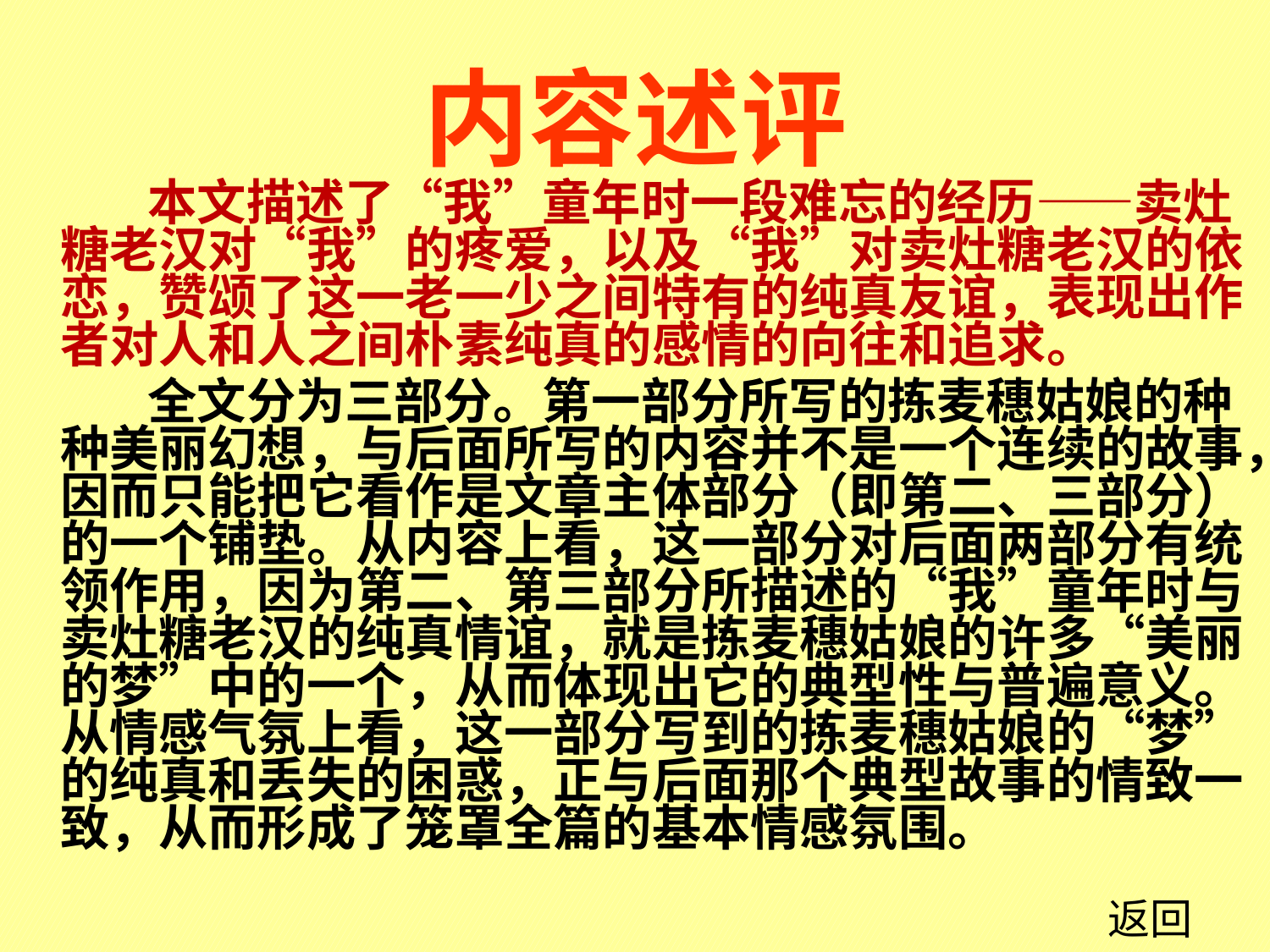

# 内容述评
           本文描述了“我”童年时一段难忘的经历——卖灶糖老汉对“我”的疼爱，以及“我”对卖灶糖老汉的依恋，赞颂了这一老一少之间特有的纯真友谊，表现出作者对人和人之间朴素纯真的感情的向往和追求。
           全文分为三部分。第一部分所写的拣麦穗姑娘的种种美丽幻想，与后面所写的内容并不是一个连续的故事，因而只能把它看作是文章主体部分（即第二、三部分）的一个铺垫。从内容上看，这一部分对后面两部分有统领作用，因为第二、第三部分所描述的“我”童年时与卖灶糖老汉的纯真情谊，就是拣麦穗姑娘的许多“美丽的梦”中的一个，从而体现出它的典型性与普遍意义。从情感气氛上看，这一部分写到的拣麦穗姑娘的“梦”的纯真和丢失的困惑，正与后面那个典型故事的情致一致，从而形成了笼罩全篇的基本情感氛围。
返回